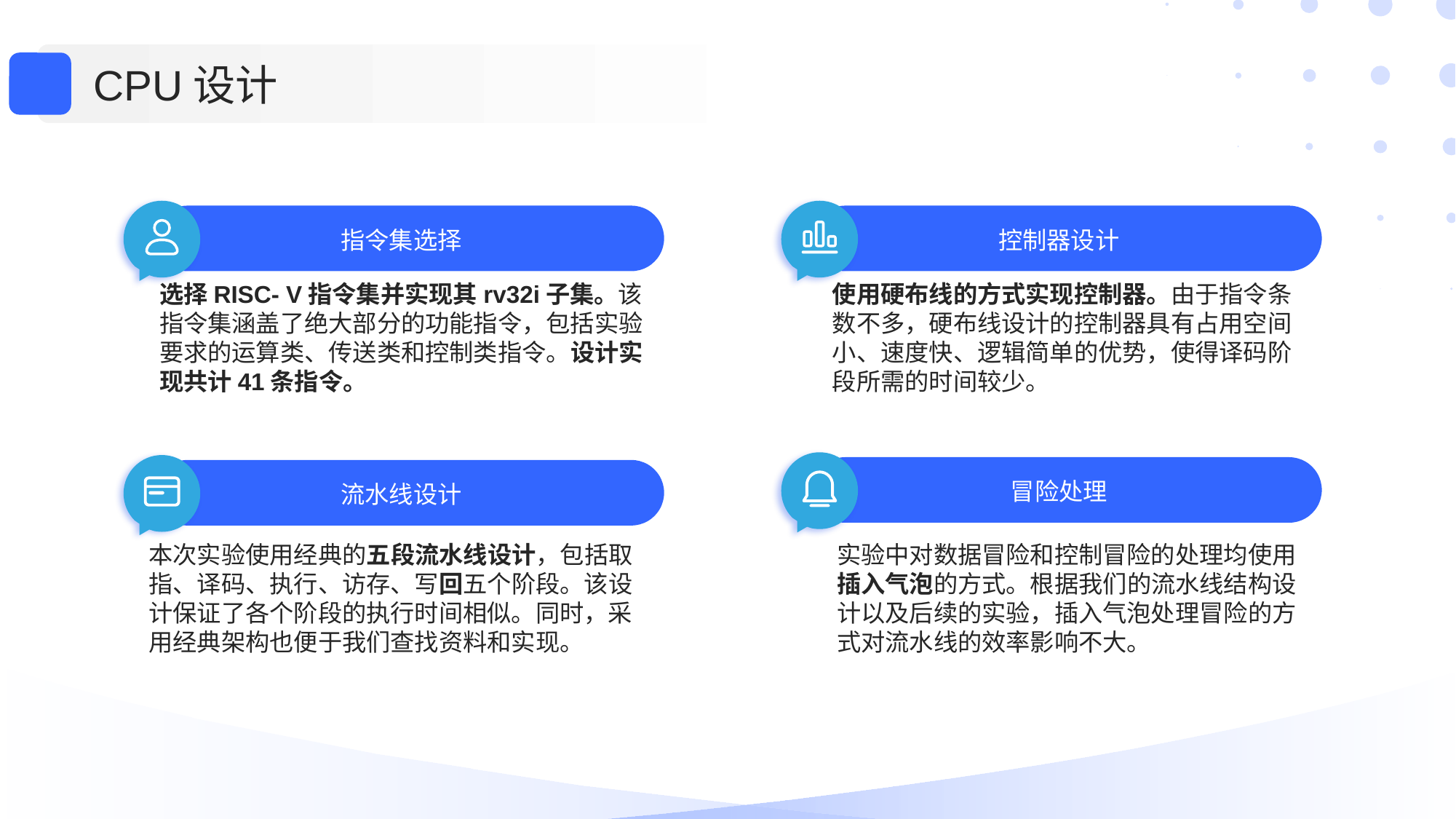

CPU设计

指令集选择
控制器设计

选择RISC- V指令集并实现其rv32i子集。该指令集涵盖了绝大部分的功能指令，包括实验要求的运算类、传送类和控制类指令。设计实现共计41条指令。

使用硬布线的方式实现控制器。由于指令条数不多，硬布线设计的控制器具有占用空间小、速度快、逻辑简单的优势，使得译码阶段所需的时间较少。

冒险处理
流水线设计

本次实验使用经典的五段流水线设计，包括取指、译码、执行、访存、写回五个阶段。该设计保证了各个阶段的执行时间相似。同时，采用经典架构也便于我们查找资料和实现。
实验中对数据冒险和控制冒险的处理均使用插入气泡的方式。根据我们的流水线结构设计以及后续的实验，插入气泡处理冒险的方式对流水线的效率影响不大。